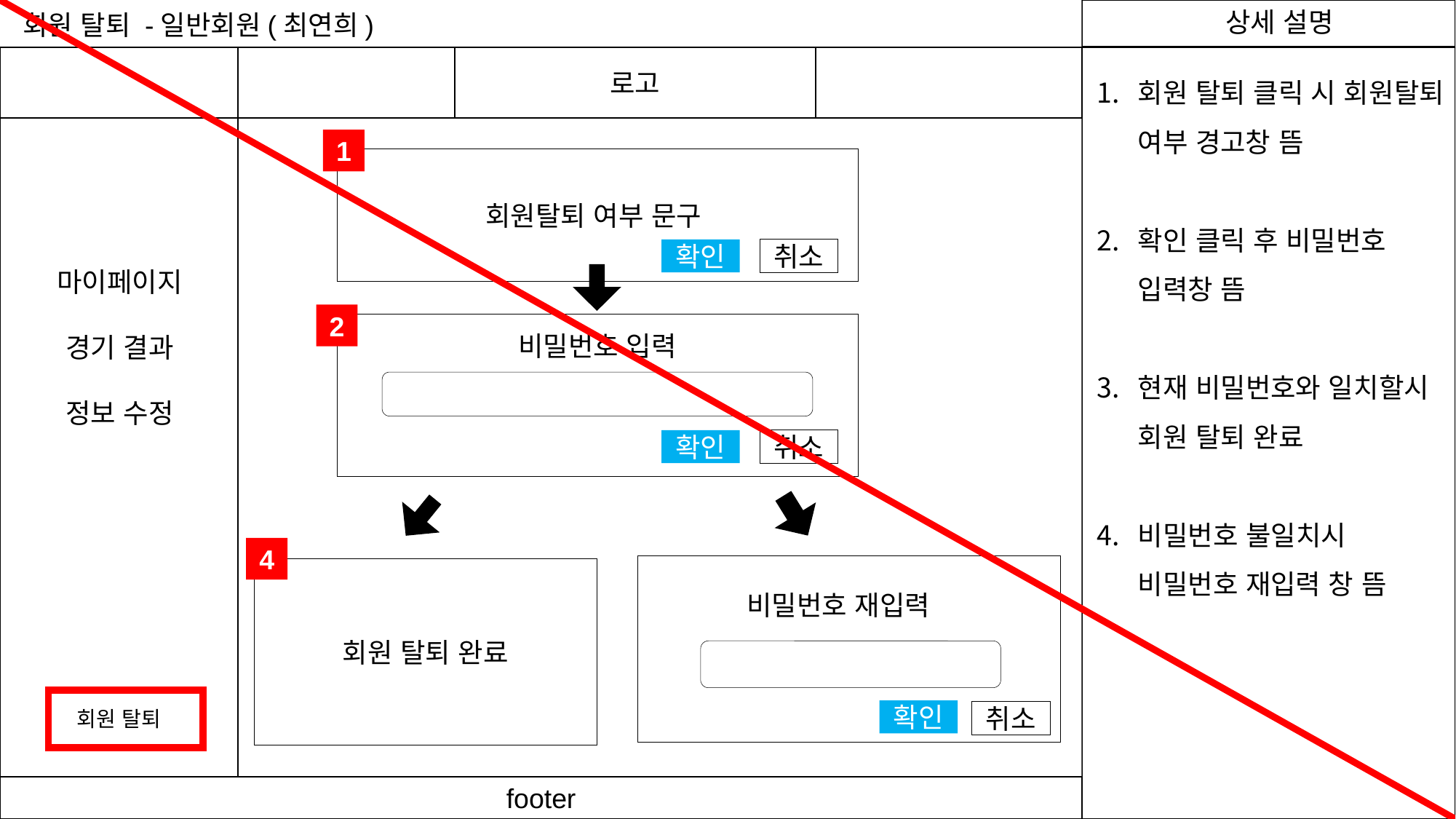

회원 탈퇴 -일반회원(최연희)

로고
회원 탈퇴 클릭 시 회원탈퇴 여부 경고창 뜸

확인 클릭 후 비밀번호 입력창 뜸

현재 비밀번호와 일치할시 회원 탈퇴 완료

비밀번호 불일치시 비밀번호 재입력 창 뜸
1
회원탈퇴 여부 문구
취소
확인
취소
확인

마이페이지

경기 결과

정보 수정

2
비밀번호 입력

4

회원 탈퇴 완료
비밀번호 재입력

회원 탈퇴
확인
취소
footer